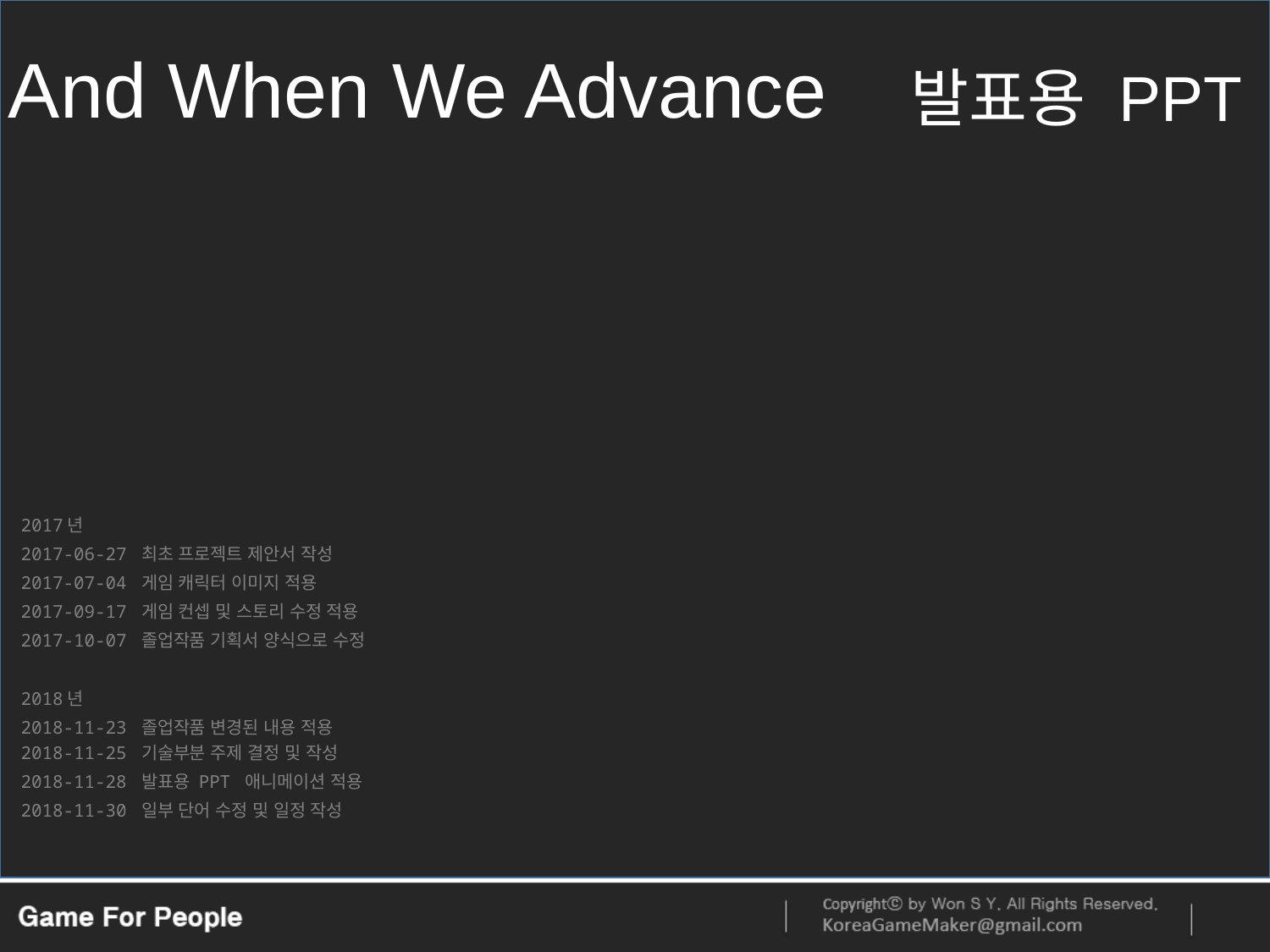

And When We Advance
발표용 PPT
2017년
2017-06-27 최초 프로젝트 제안서 작성
2017-07-04 게임 캐릭터 이미지 적용
2017-09-17 게임 컨셉 및 스토리 수정 적용
2017-10-07 졸업작품 기획서 양식으로 수정

2018년
2018-11-23 졸업작품 변경된 내용 적용
2018-11-25 기술부분 주제 결정 및 작성
2018-11-28 발표용 PPT 애니메이션 적용
2018-11-30 일부 단어 수정 및 일정 작성